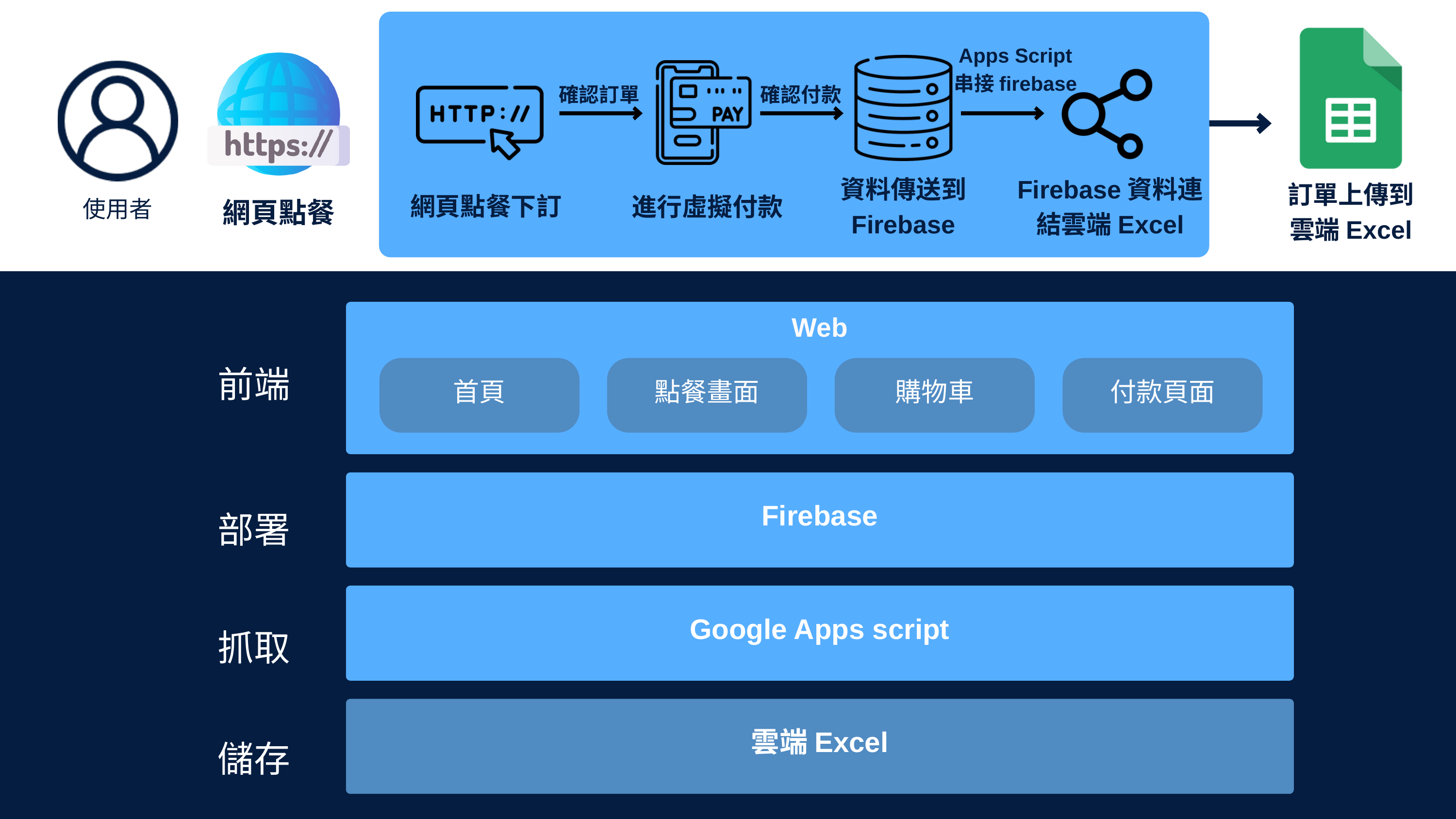

Apps Script
串接firebase

確認訂單
確認付款

資料傳送到
Firebase
Firebase資料連結雲端Excel
網頁點餐下訂
進行虛擬付款

訂單上傳到
雲端Excel

網頁點餐

使用者

Web
前端

首頁

點餐畫面

購物車

付款頁面

Firebase
部署

Google Apps script
抓取

雲端Excel
儲存